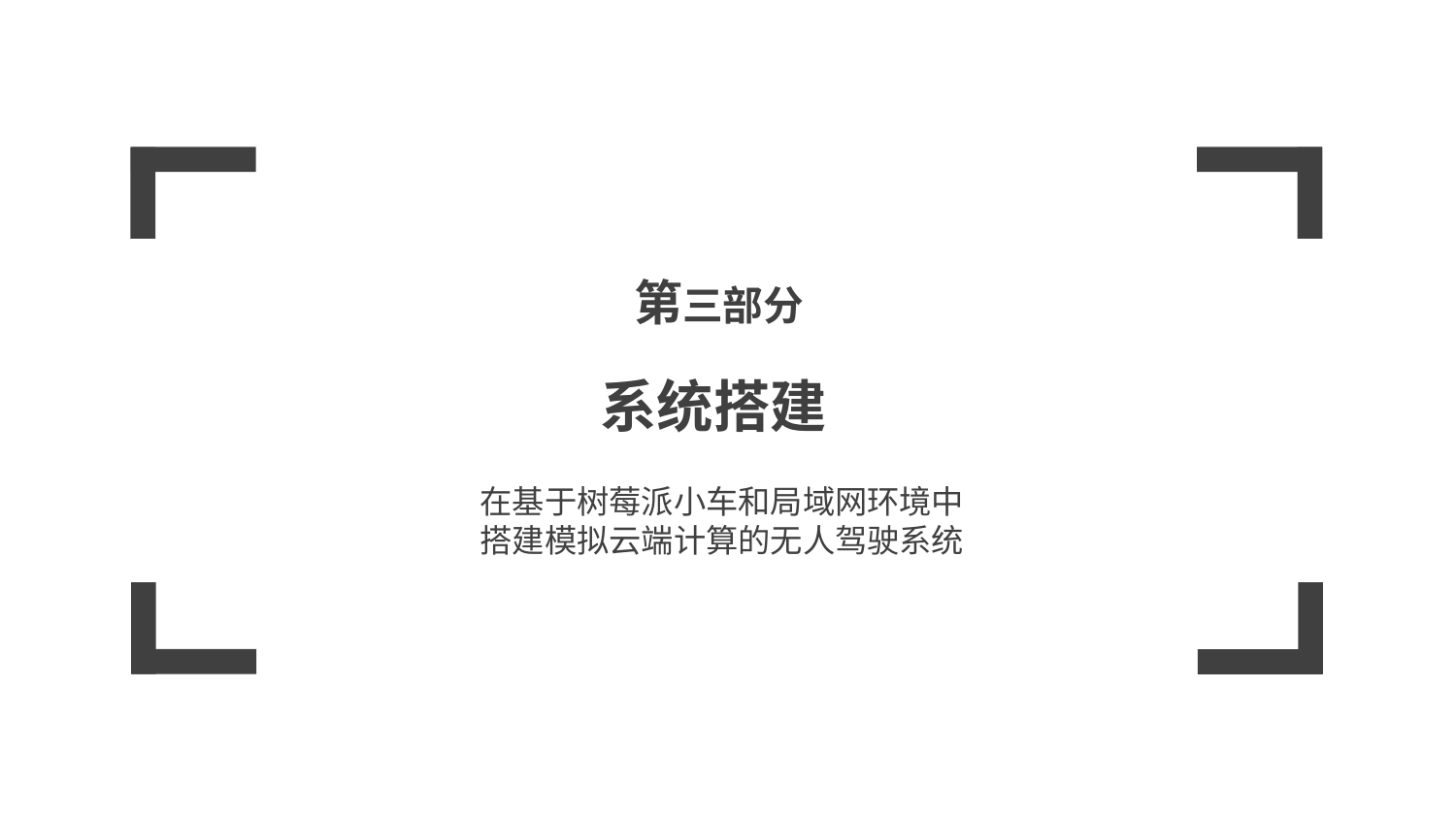

第三部分
系统搭建
在基于树莓派小车和局域网环境中搭建模拟云端计算的无人驾驶系统